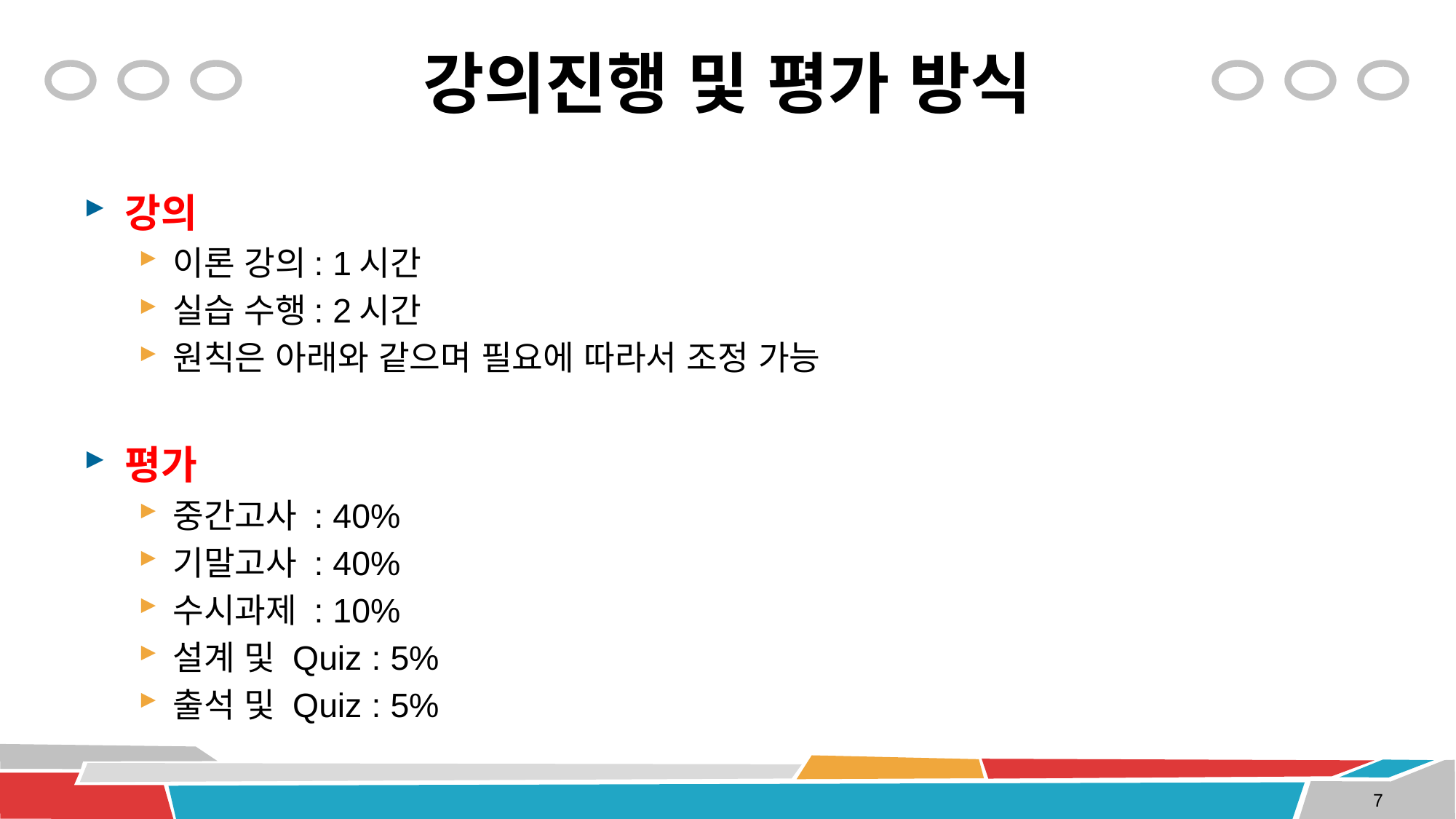

# 강의진행 및 평가 방식
강의
이론 강의: 1시간
실습 수행: 2시간
원칙은 아래와 같으며 필요에 따라서 조정 가능

평가
중간고사 : 40%
기말고사 : 40%
수시과제 : 10%
설계 및 Quiz : 5%
출석 및 Quiz : 5%

7